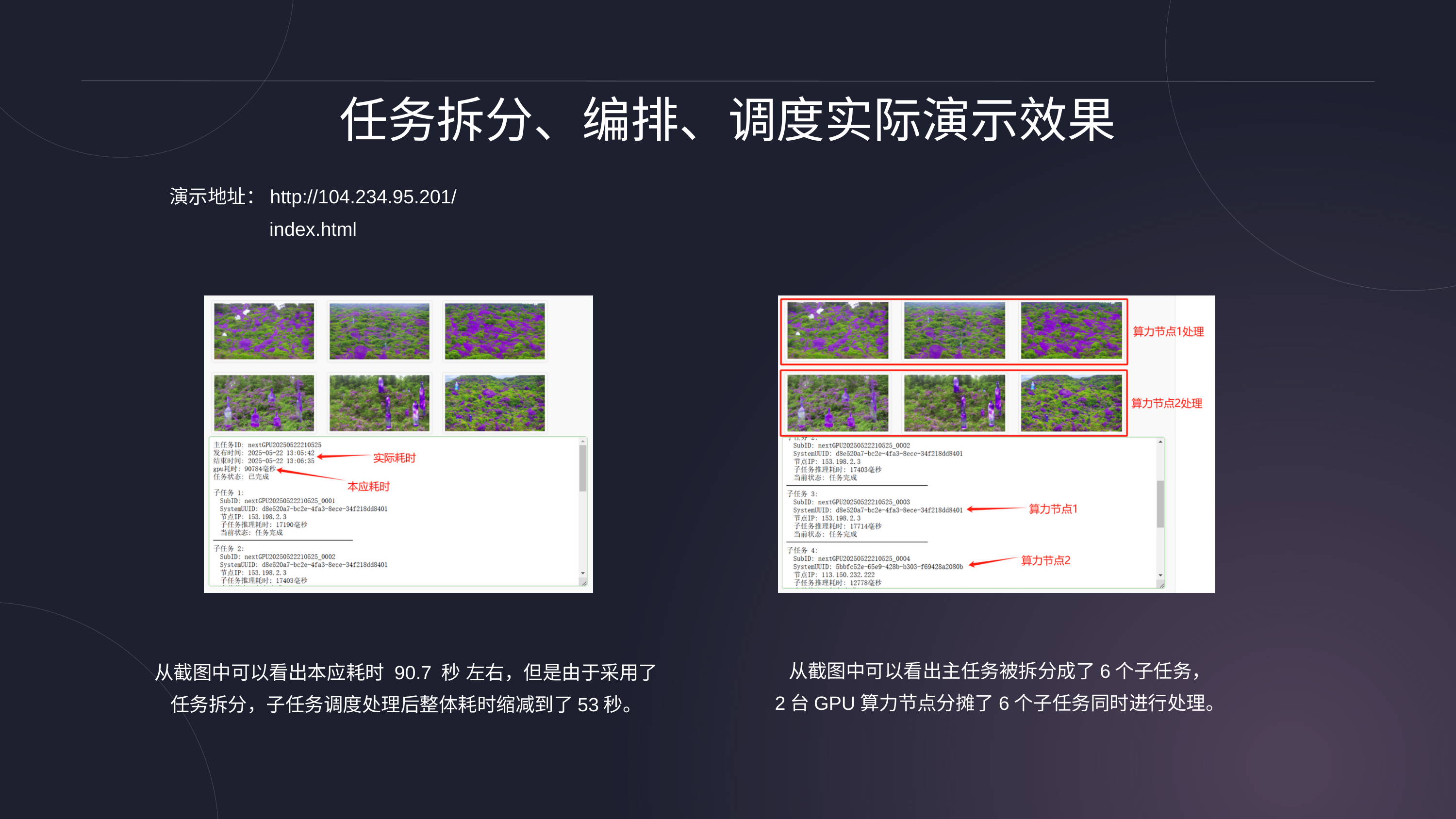

任务拆分、编排、调度实际演示效果

演示地址：http://104.234.95.201/index.html

从截图中可以看出主任务被拆分成了6个子任务，
2台GPU算力节点分摊了6个子任务同时进行处理。
从截图中可以看出本应耗时 90.7 秒 左右，但是由于采用了
任务拆分，子任务调度处理后整体耗时缩减到了53秒。